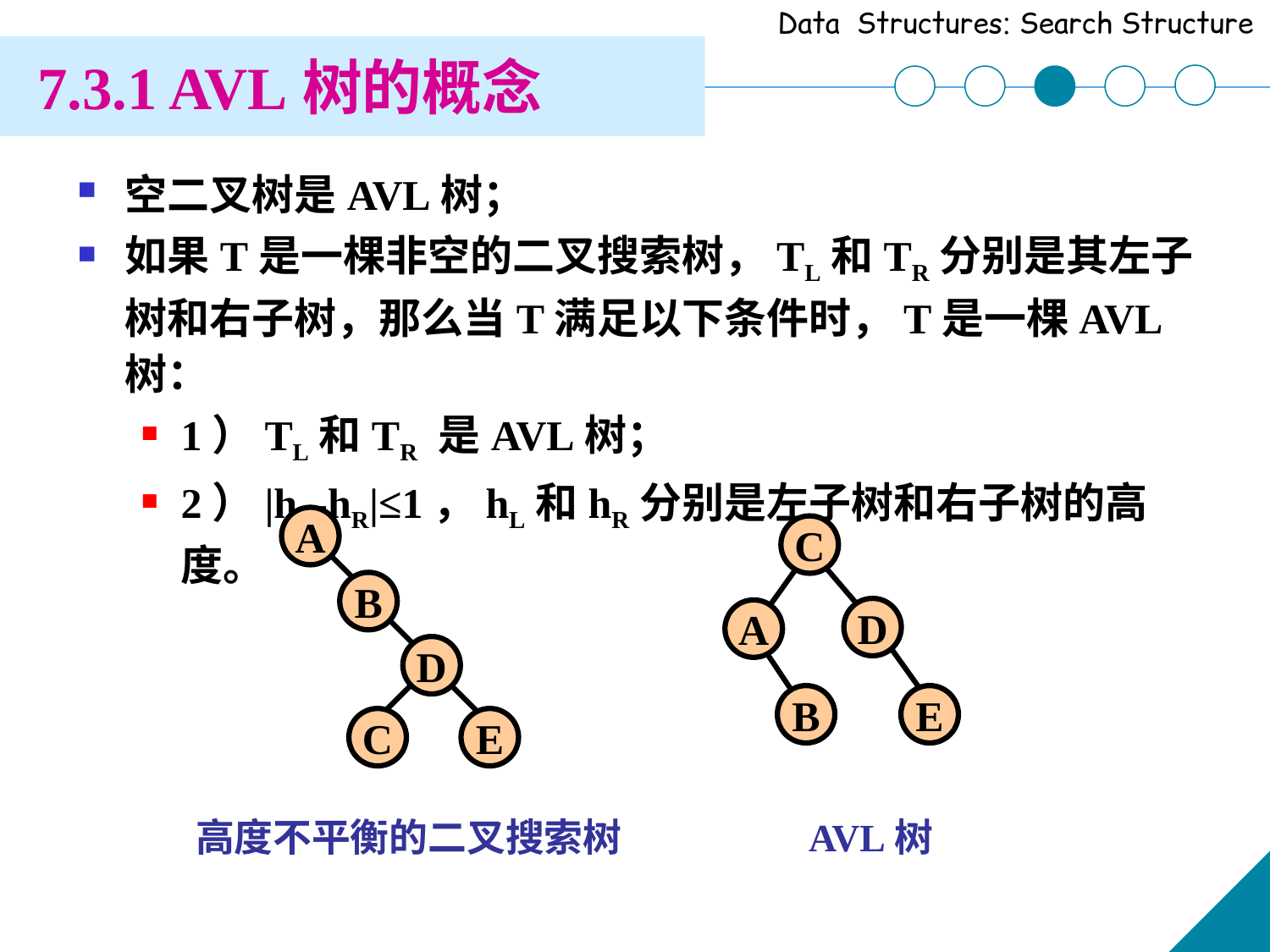

7.3.1 AVL树的概念

空二叉树是AVL树；
如果T是一棵非空的二叉搜索树，TL和TR分别是其左子树和右子树，那么当T满足以下条件时，T是一棵AVL树：
1）TL和TR 是AVL树；
2）|hL-hR|≤1，hL和hR分别是左子树和右子树的高度。
A

B

D

C
E
C

D
A

B
E
 高度不平衡的二叉搜索树                    AVL树